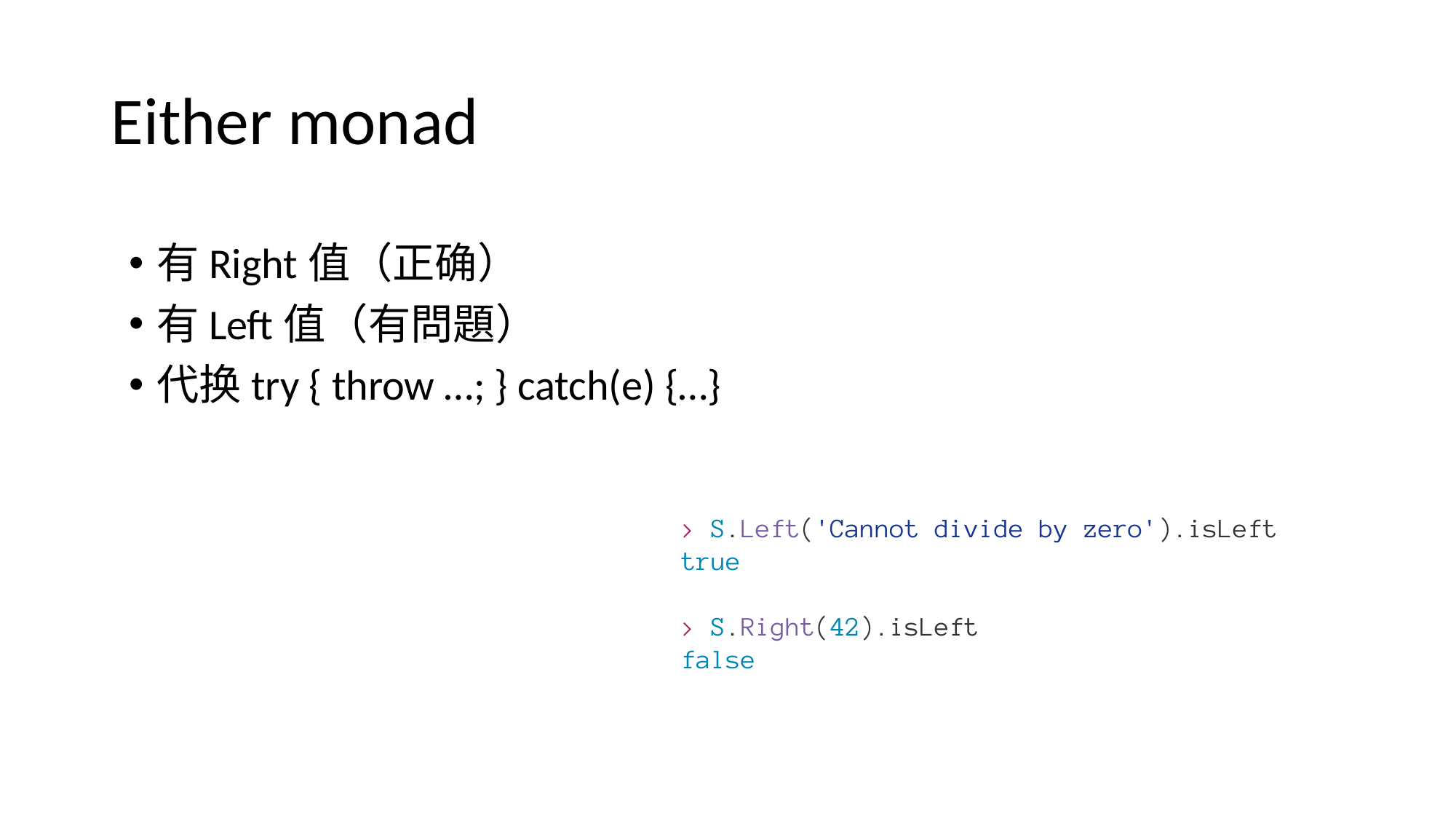

# Either monad
有Right值（正确）
有Left值（有問題）
代换try { throw …; } catch(e) {…}

> S.Left('Cannot divide by zero').isLeft
true

> S.Right(42).isLeft
false